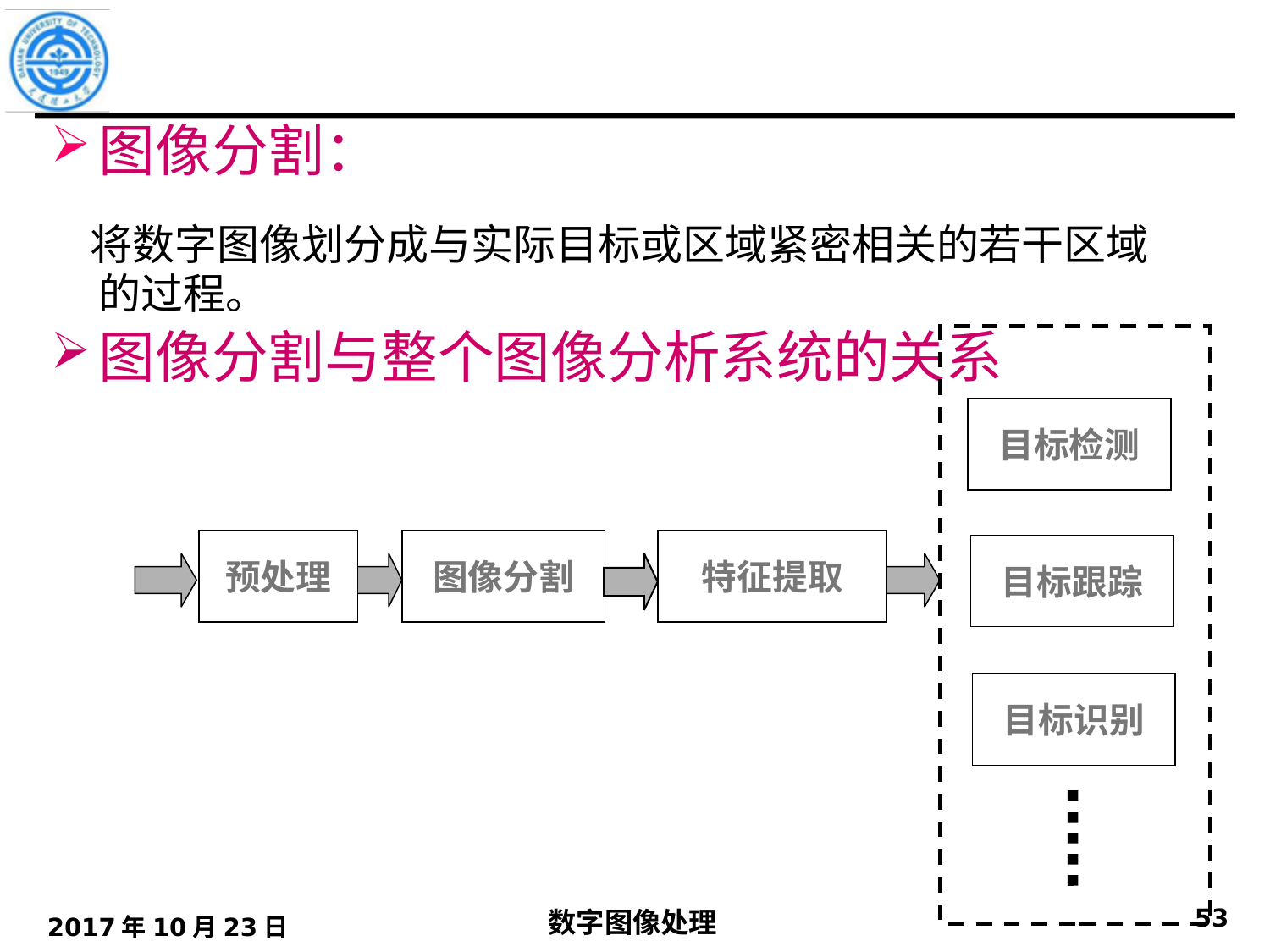

图像分割：
  将数字图像划分成与实际目标或区域紧密相关的若干区域的过程。
图像分割与整个图像分析系统的关系

目标检测
预处理
图像分割
特征提取
目标跟踪

目标识别